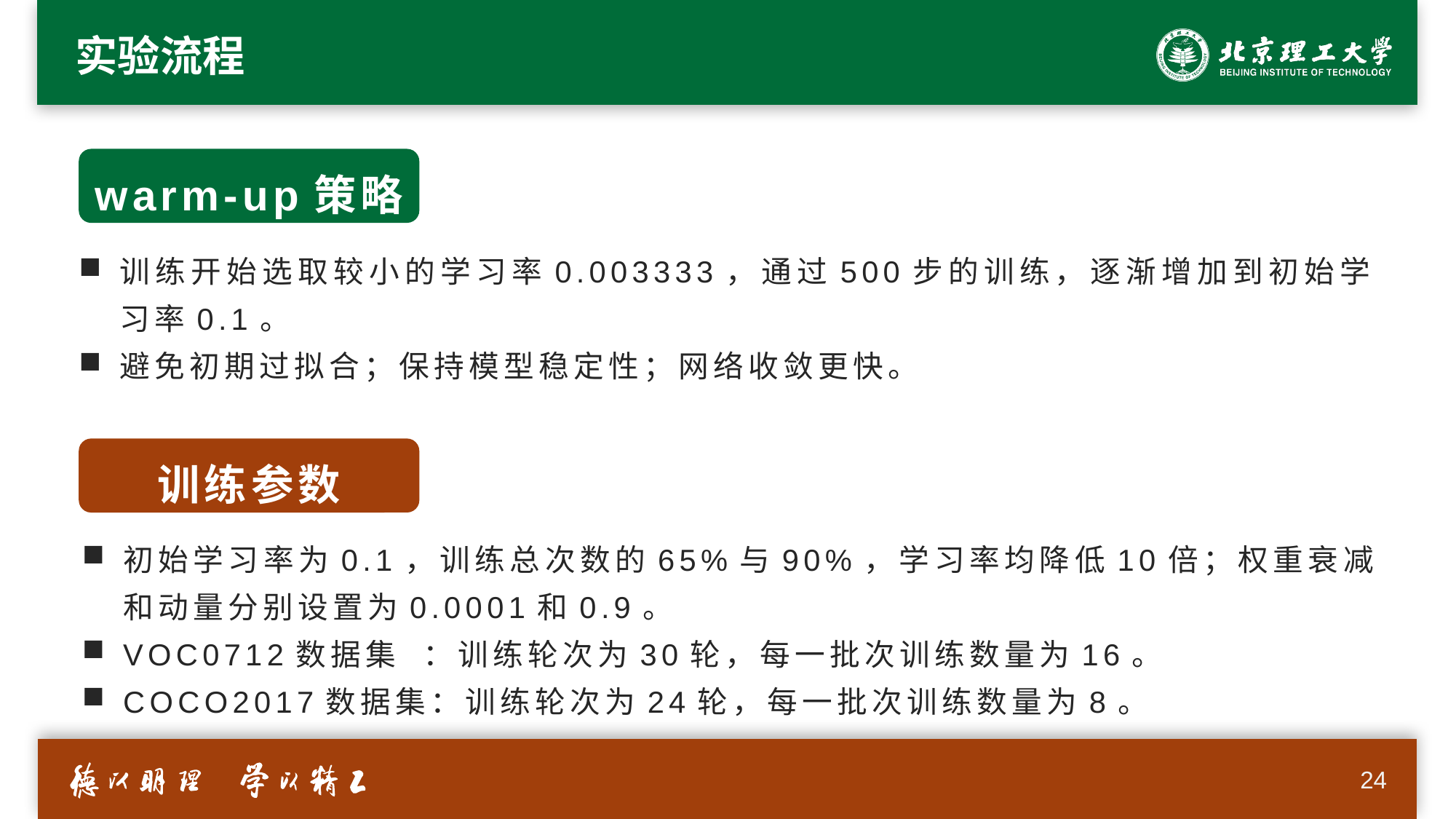

# 实验流程
warm-up策略
训练开始选取较小的学习率0.003333，通过500步的训练，逐渐增加到初始学习率0.1。
避免初期过拟合；保持模型稳定性；网络收敛更快。
训练参数
初始学习率为0.1，训练总次数的65%与90%，学习率均降低10倍；权重衰减和动量分别设置为0.0001和0.9。
VOC0712数据集  ：训练轮次为30轮，每一批次训练数量为16。
COCO2017数据集：训练轮次为24轮，每一批次训练数量为8。